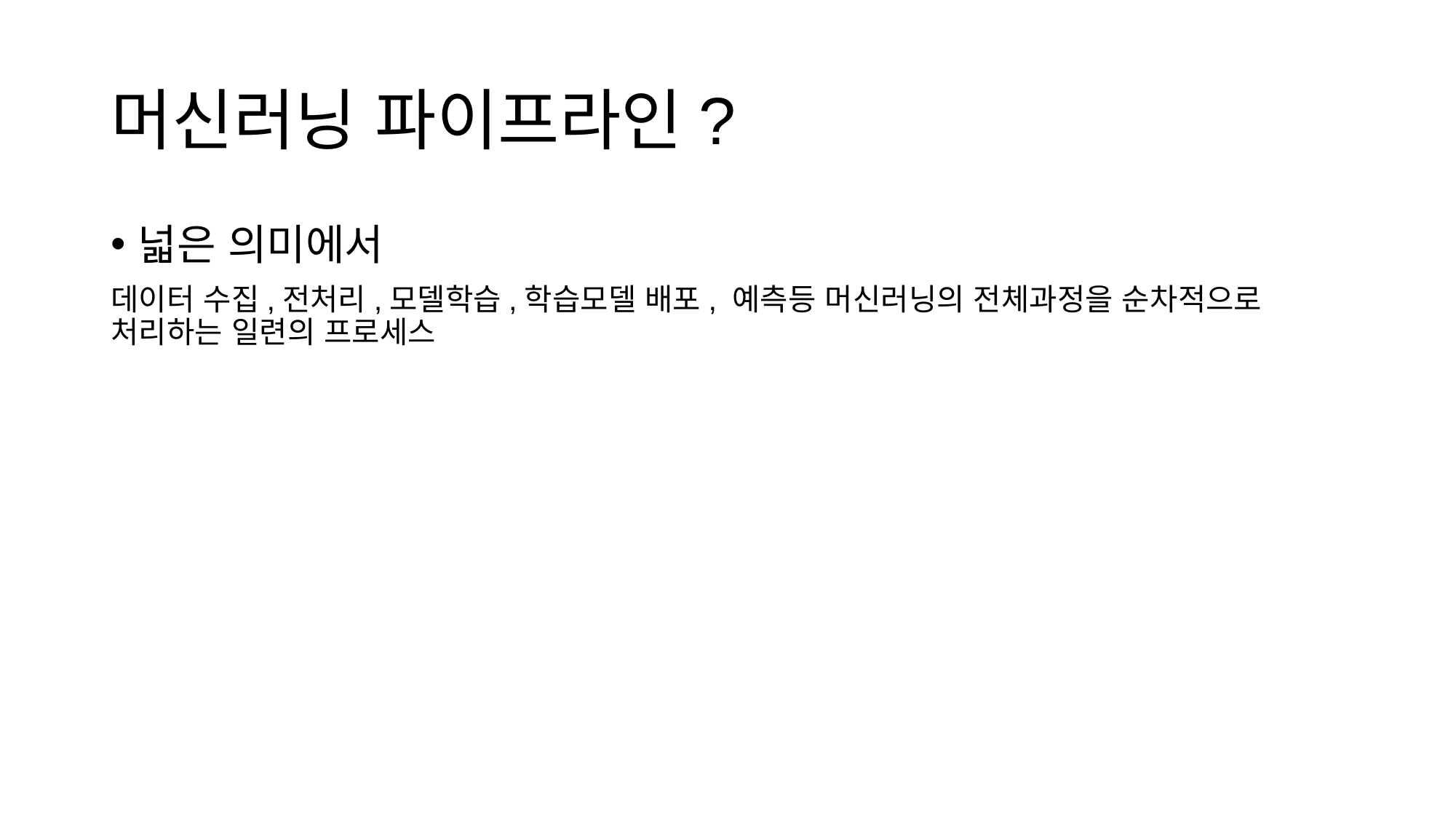

# 머신러닝 파이프라인?
넓은 의미에서
데이터 수집,전처리,모델학습,학습모델 배포, 예측등 머신러닝의 전체과정을 순차적으로 처리하는 일련의 프로세스